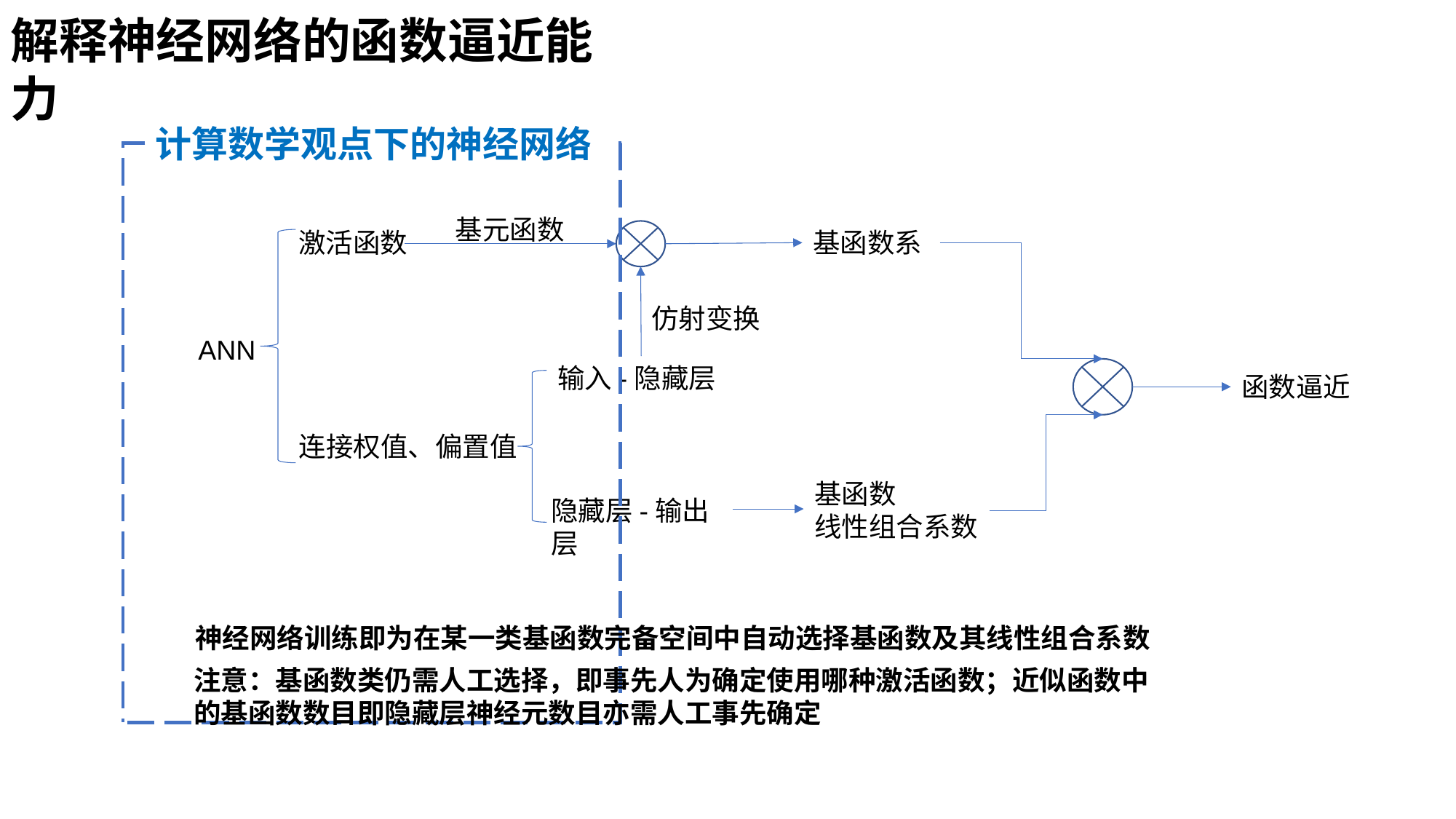

解释神经网络的函数逼近能力
计算数学观点下的神经网络
基元函数
激活函数
基函数系

仿射变换
ANN
输入-隐藏层

函数逼近

连接权值、偏置值
基函数
线性组合系数
隐藏层-输出层
神经网络训练即为在某一类基函数完备空间中自动选择基函数及其线性组合系数
注意：基函数类仍需人工选择，即事先人为确定使用哪种激活函数；近似函数中的基函数数目即隐藏层神经元数目亦需人工事先确定